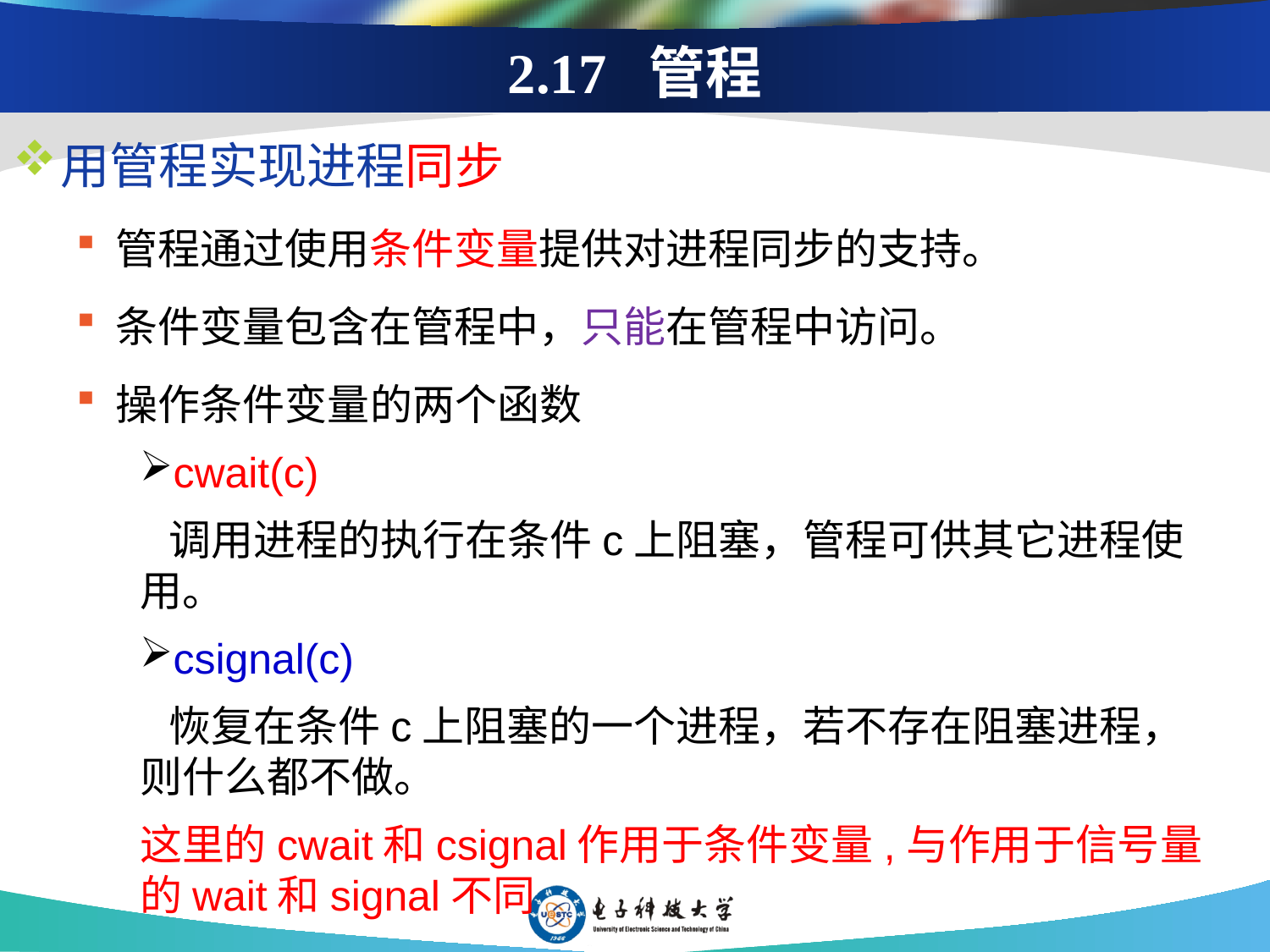

# 2.17  管程
用管程实现进程同步
管程通过使用条件变量提供对进程同步的支持。
条件变量包含在管程中，只能在管程中访问。
操作条件变量的两个函数
cwait(c)
  调用进程的执行在条件c上阻塞，管程可供其它进程使用。
csignal(c)
  恢复在条件c上阻塞的一个进程，若不存在阻塞进程，则什么都不做。
这里的cwait和csignal作用于条件变量,与作用于信号量的wait和signal不同